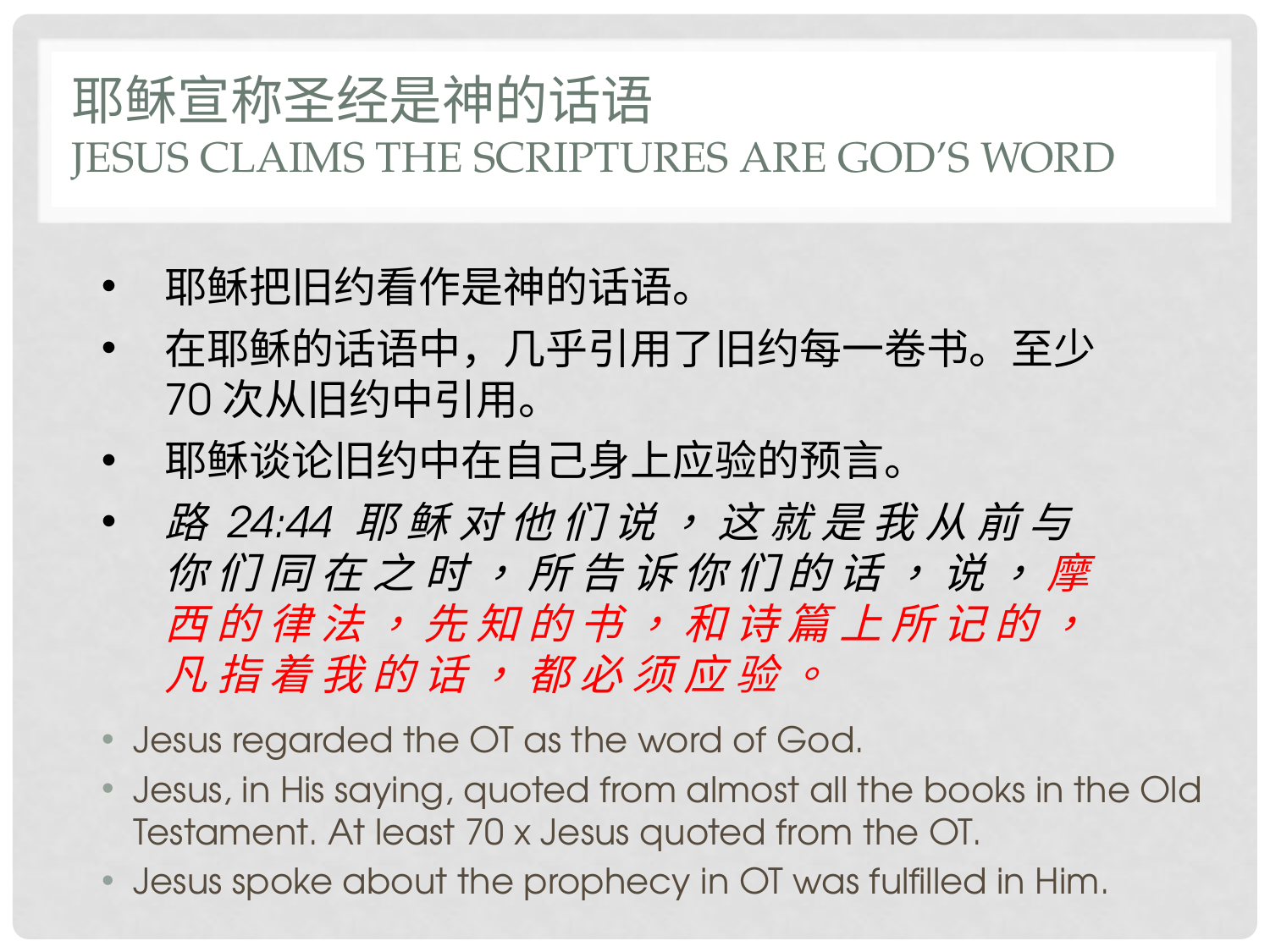

# 耶稣宣称圣经是神的话语 Jesus claims the scriptures are god’s word
耶稣把旧约看作是神的话语。
在耶稣的话语中，几乎引用了旧约每一卷书。至少70次从旧约中引用。
耶稣谈论旧约中在自己身上应验的预言。
路 24:44 耶 稣 对 他 们 说 ， 这 就 是 我 从 前 与 你 们 同 在 之 时 ， 所 告 诉 你 们 的 话 ， 说 ， 摩 西 的 律 法 ， 先 知 的 书 ， 和 诗 篇 上 所 记 的 ， 凡 指 着 我 的 话 ， 都 必 须 应 验 。

Jesus regarded the OT as the word of God.
Jesus, in His saying, quoted from almost all the books in the Old Testament. At least 70 x Jesus quoted from the OT.
Jesus spoke about the prophecy in OT was fulfilled in Him.